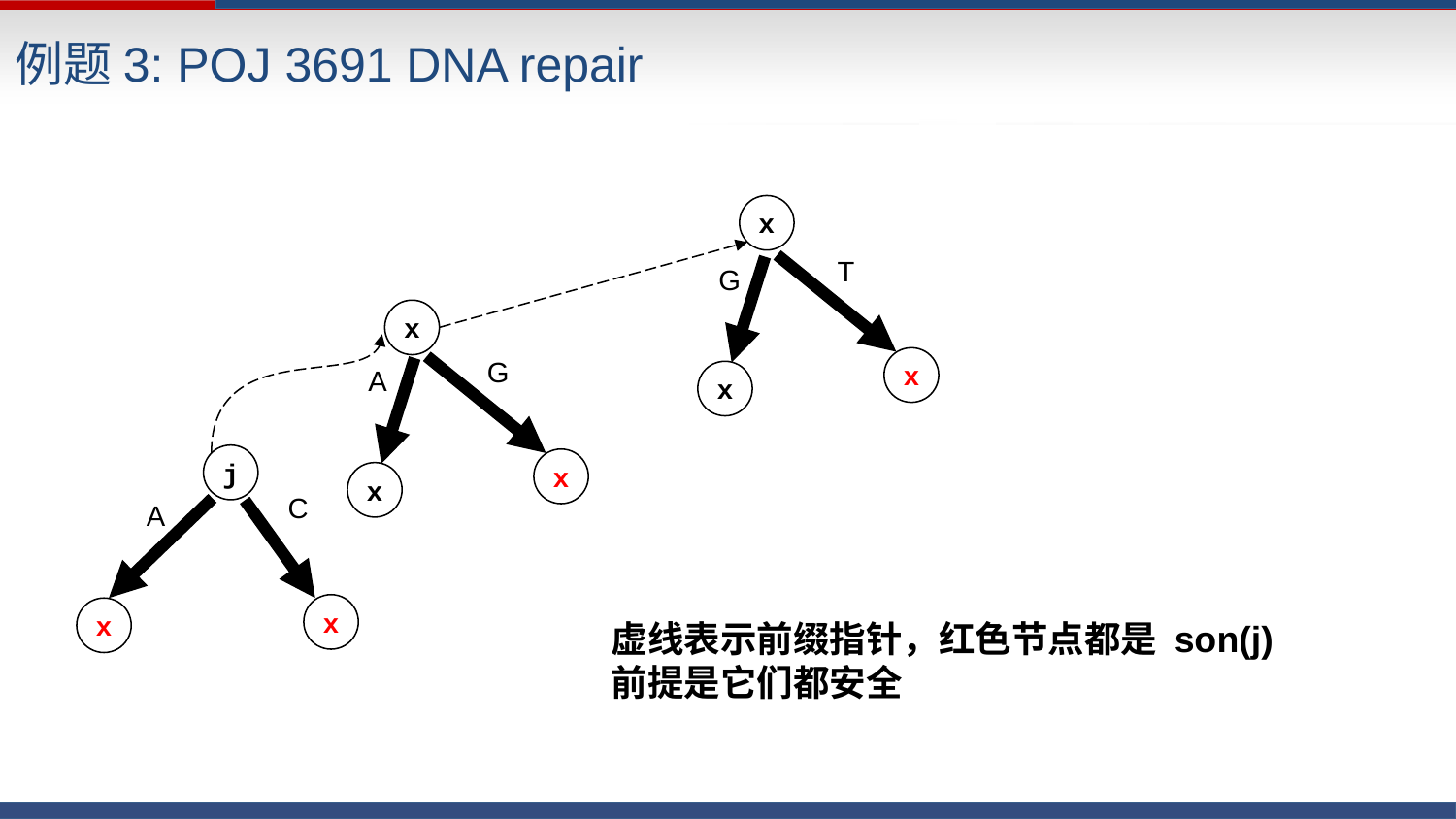

例题3: POJ 3691 DNA repair
x
T
G

x
G
x
A

x
j
x
x
C
A

x
x
虚线表示前缀指针，红色节点都是 son(j)
前提是它们都安全